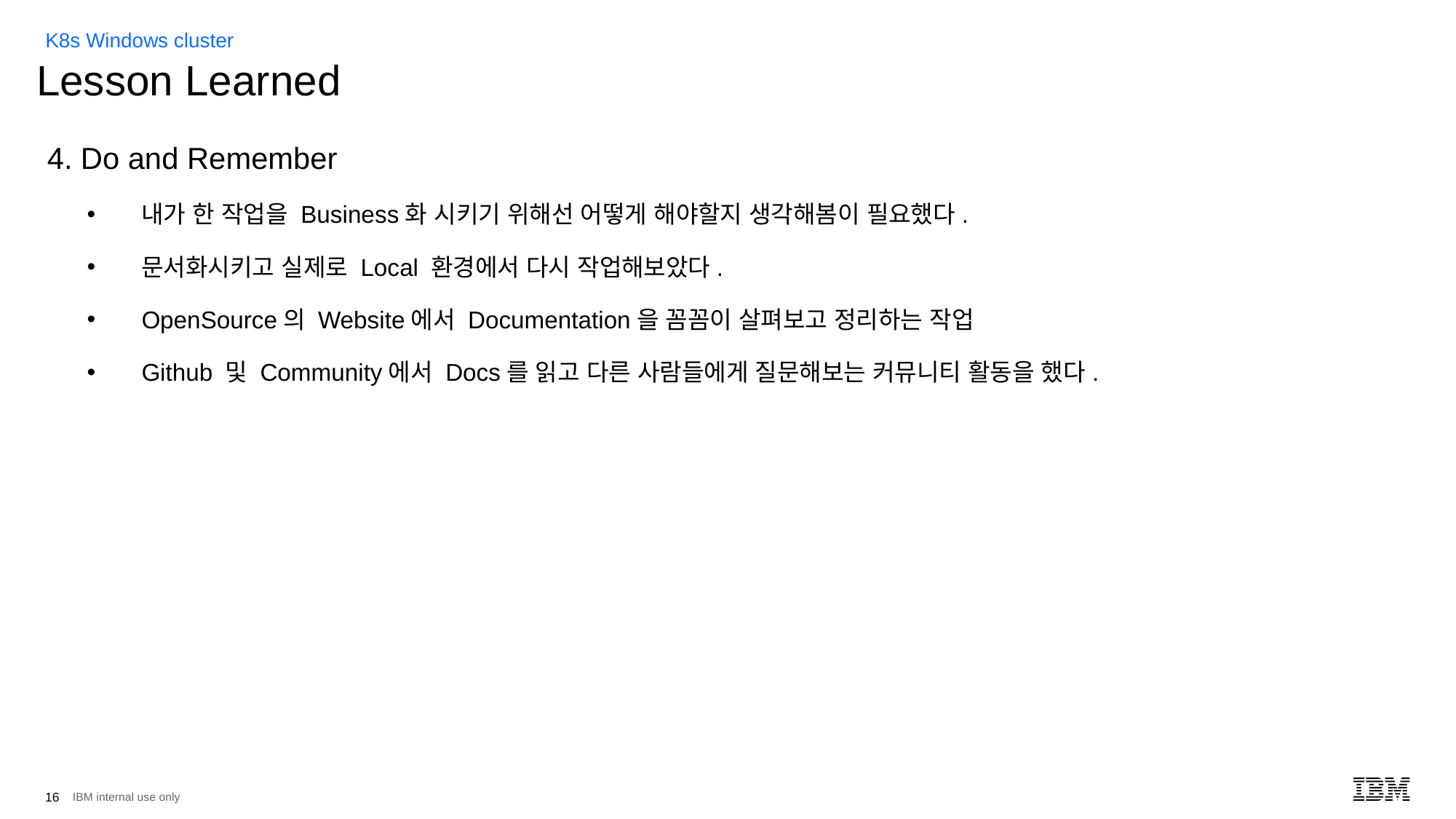

K8s Windows cluster
# Lesson Learned
4. Do and Remember
내가 한 작업을 Business화 시키기 위해선 어떻게 해야할지 생각해봄이 필요했다.
문서화시키고 실제로 Local 환경에서 다시 작업해보았다.
OpenSource의 Website에서 Documentation을 꼼꼼이 살펴보고 정리하는 작업
Github 및 Community에서 Docs를 읽고 다른 사람들에게 질문해보는 커뮤니티 활동을 했다.